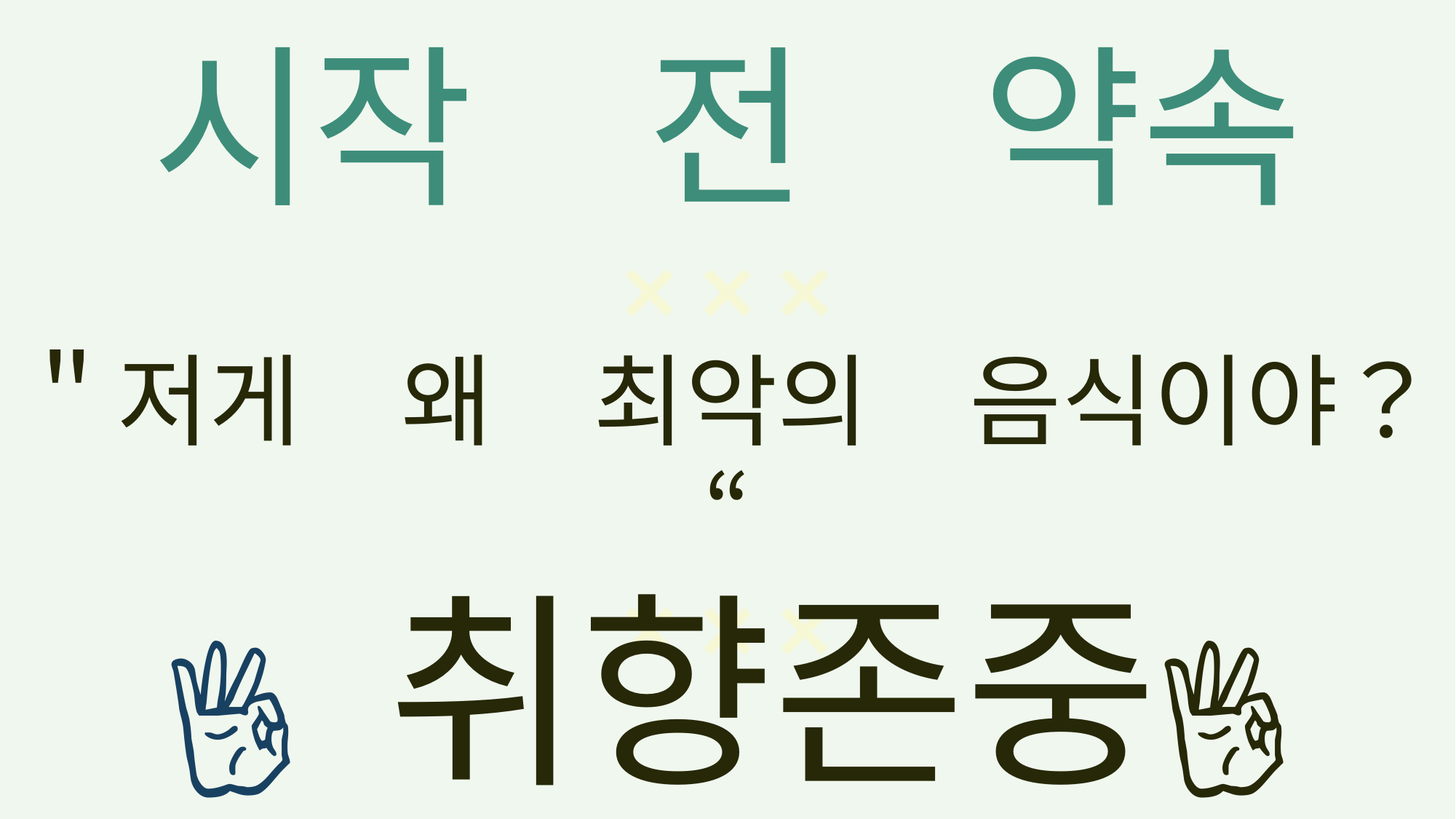

시작　전　약속
❌ ❌ ❌
＂저게　왜　최악의　음식이야？“
❌ ❌ ❌
👌 취향존중👌